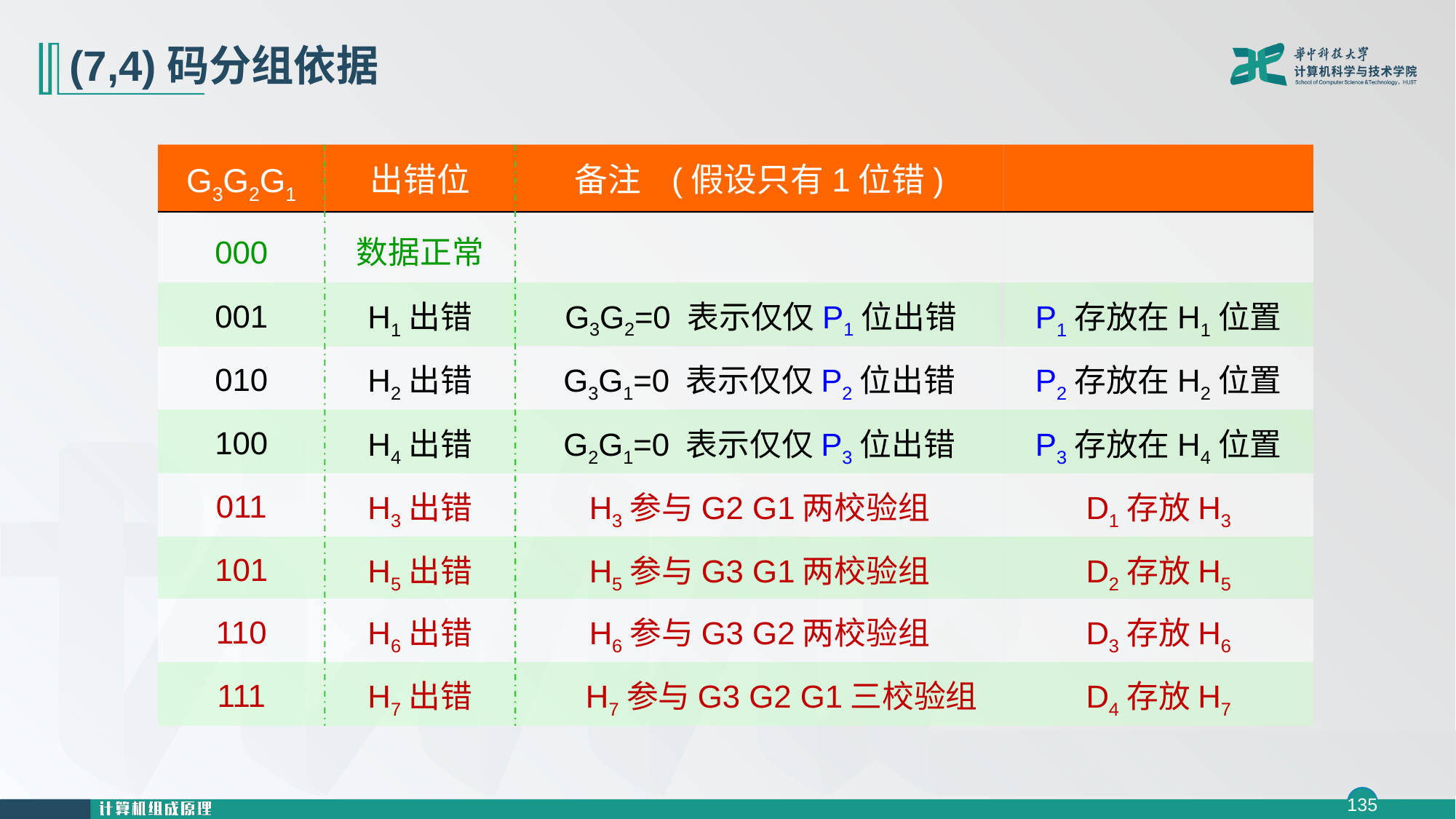

# (7,4)码分组依据
G3G2G1
出错位
备注   (假设只有1位错)

000

数据正常

 G3G2=0 表示仅仅P1位出错
001
H1出错
P1存放在H1位置
010
H2出错
G3G1=0 表示仅仅P2位出错
P2存放在H2位置
100
H4出错
G2G1=0 表示仅仅P3位出错
P3存放在H4位置
011
H3出错
H3参与G2 G1两校验组
D1存放H3
101
H5出错
H5参与G3 G1两校验组
D2存放H5

110
H6出错
H6参与G3 G2两校验组
D3存放H6

111
H7出错
     H7参与G3 G2 G1三校验组
D4存放H7